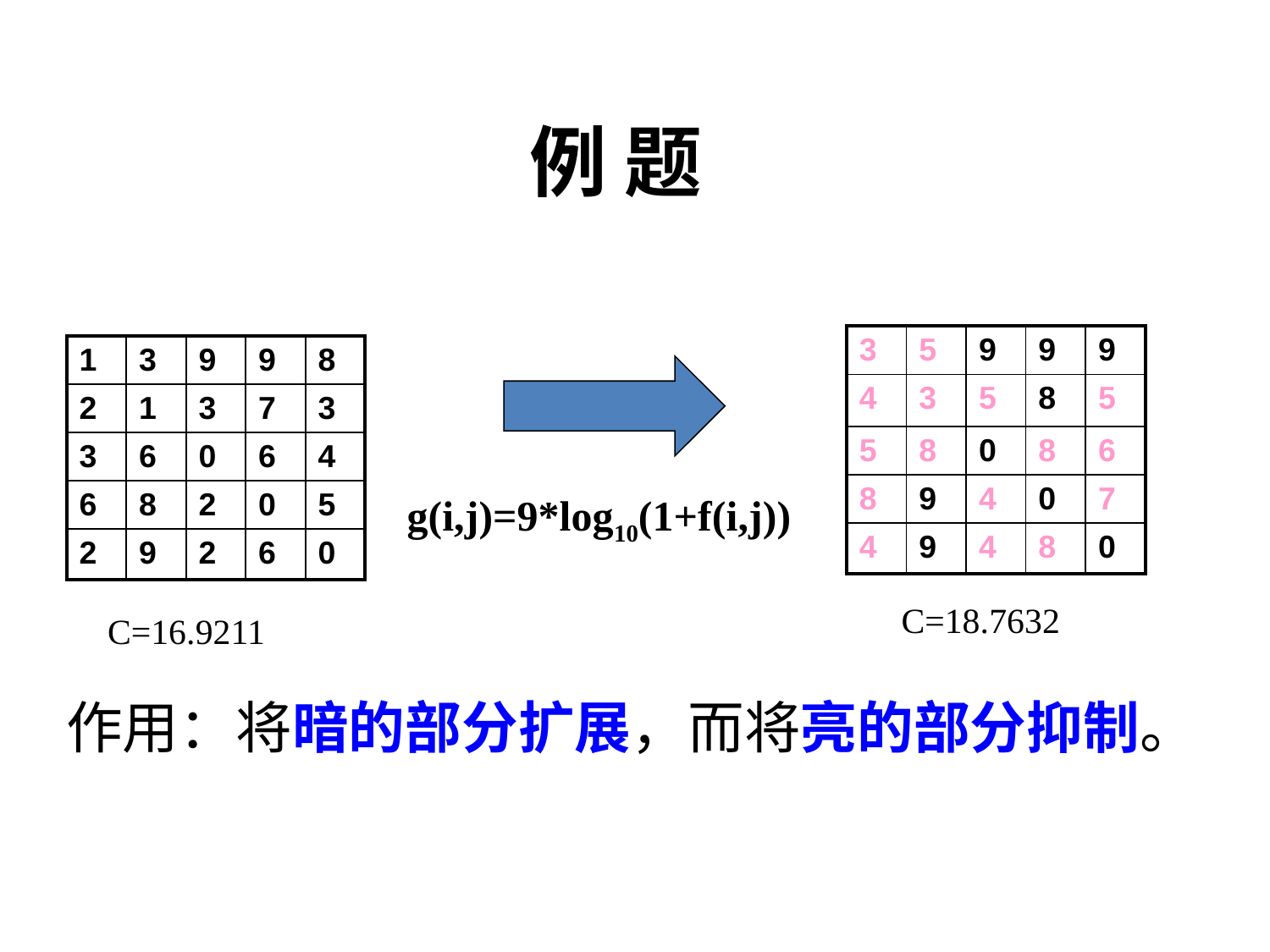

# 例 题
| 3 | 5 | 9 | 9 | 9 |
| --- | --- | --- | --- | --- |
| 4 | 3 | 5 | 8 | 5 |
| 5 | 8 | 0 | 8 | 6 |
| 8 | 9 | 4 | 0 | 7 |
| 4 | 9 | 4 | 8 | 0 |
| 1 | 3 | 9 | 9 | 8 |
| --- | --- | --- | --- | --- |
| 2 | 1 | 3 | 7 | 3 |
| 3 | 6 | 0 | 6 | 4 |
| 6 | 8 | 2 | 0 | 5 |
| 2 | 9 | 2 | 6 | 0 |

g(i,j)=9*log10(1+f(i,j))
C=18.7632
C=16.9211
作用：将暗的部分扩展，而将亮的部分抑制。